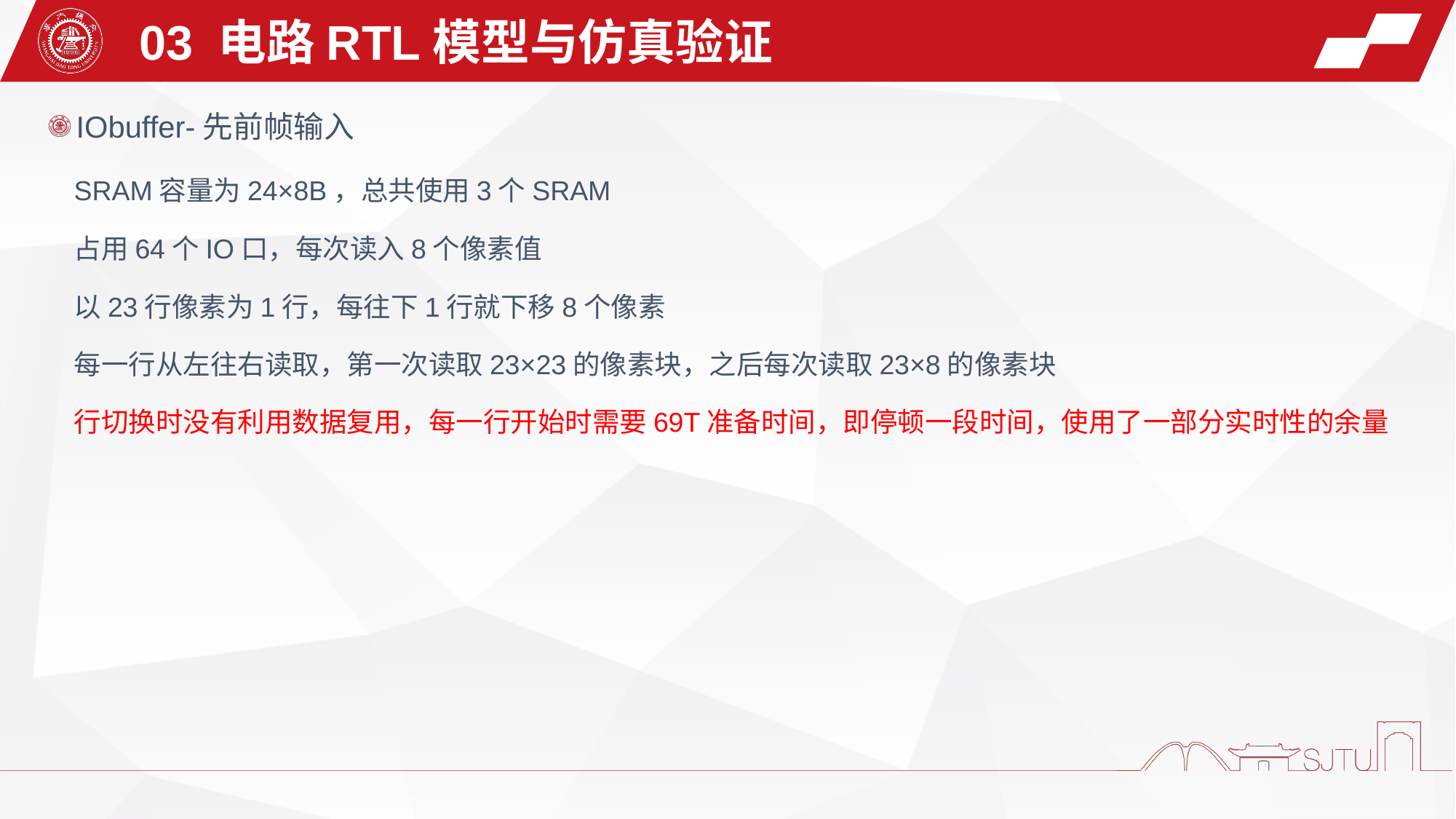

03 电路RTL模型与仿真验证
IObuffer-先前帧输入
   SRAM容量为24×8B，总共使用3个SRAM
   占用64个IO口，每次读入8个像素值
   以23行像素为1行，每往下1行就下移8个像素
   每一行从左往右读取，第一次读取23×23的像素块，之后每次读取23×8的像素块
   行切换时没有利用数据复用，每一行开始时需要69T准备时间，即停顿一段时间，使用了一部分实时性的余量